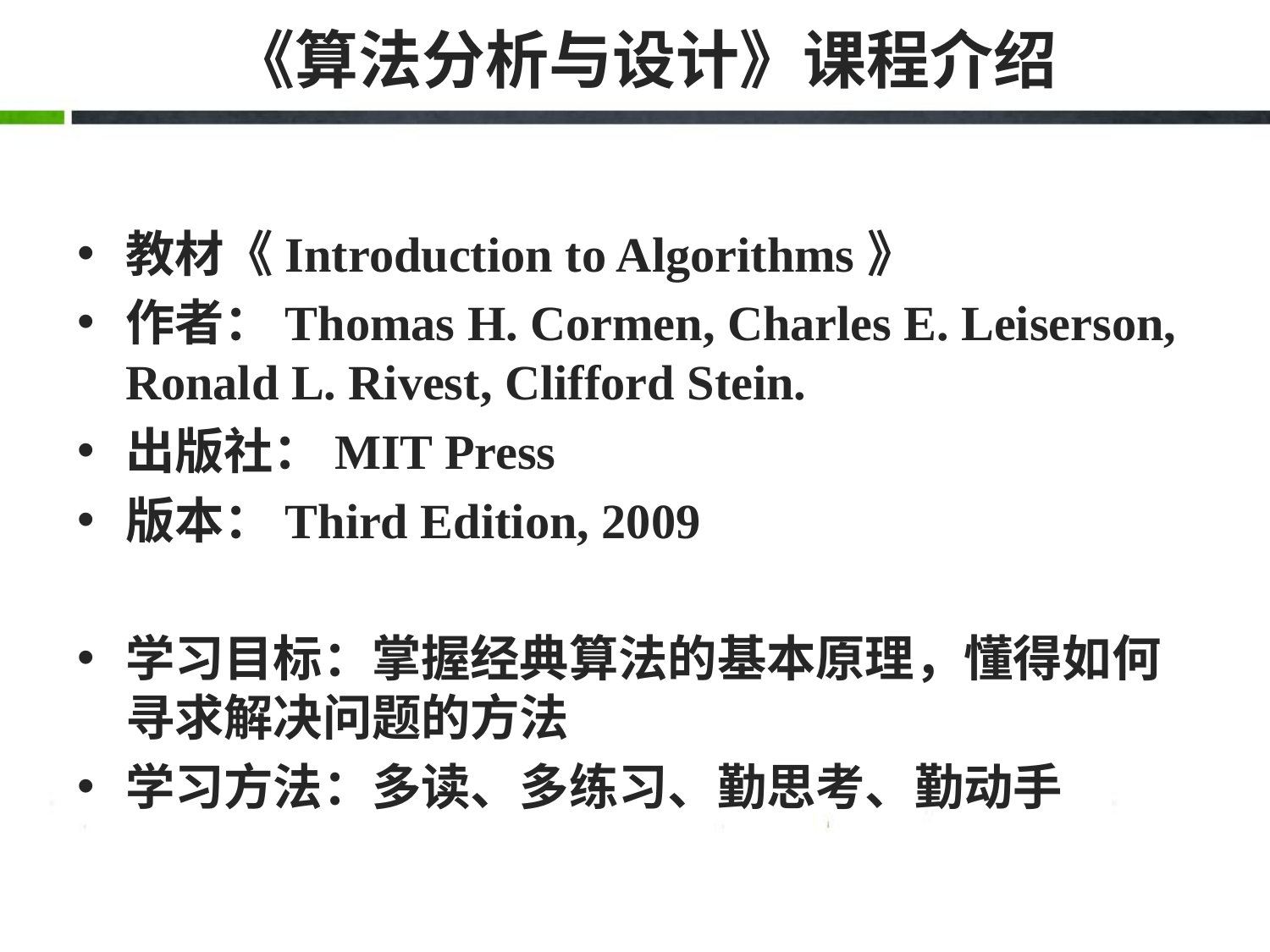

# 《算法分析与设计》课程介绍
教材《Introduction to Algorithms》
作者：Thomas H. Cormen, Charles E. Leiserson, Ronald L. Rivest, Clifford Stein.
出版社：MIT Press
版本：Third Edition, 2009

学习目标：掌握经典算法的基本原理，懂得如何寻求解决问题的方法
学习方法：多读、多练习、勤思考、勤动手